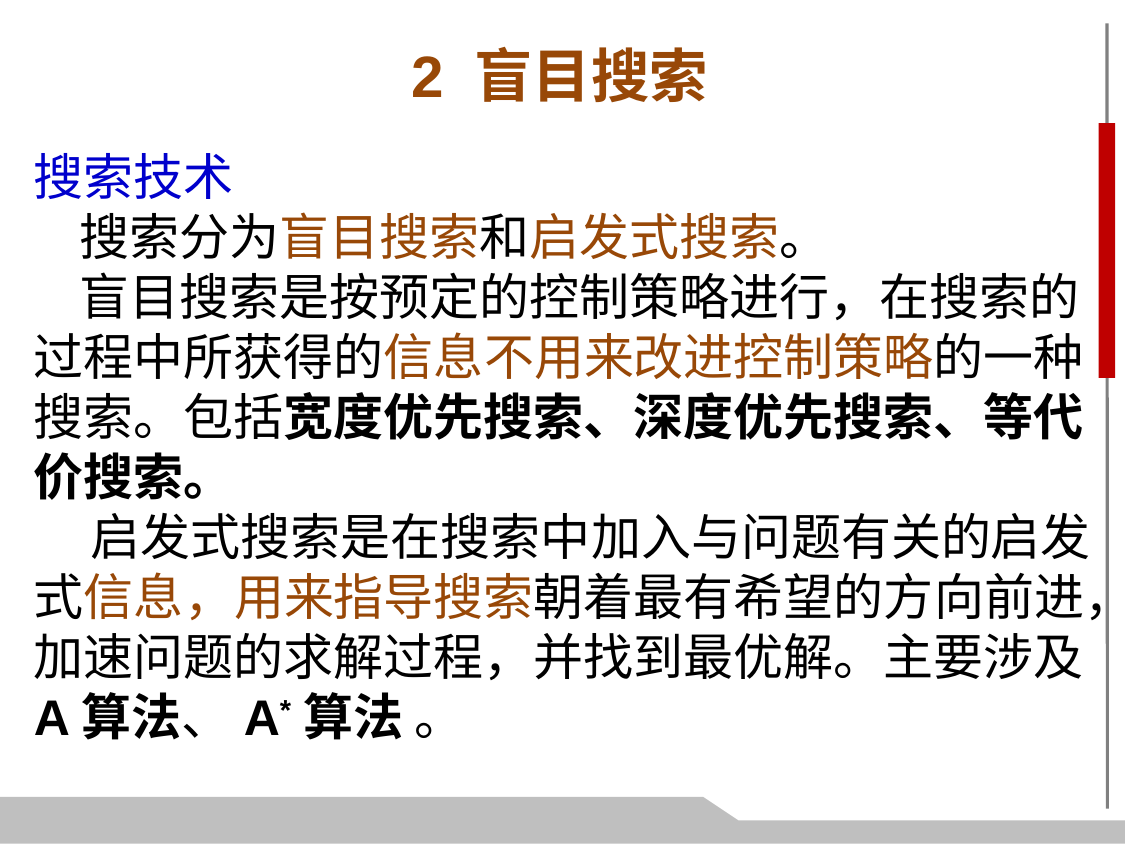

2 盲目搜索
搜索技术
   搜索分为盲目搜索和启发式搜索。
   盲目搜索是按预定的控制策略进行，在搜索的过程中所获得的信息不用来改进控制策略的一种搜索。包括宽度优先搜索、深度优先搜索、等代价搜索。
    启发式搜索是在搜索中加入与问题有关的启发式信息，用来指导搜索朝着最有希望的方向前进，加速问题的求解过程，并找到最优解。主要涉及A算法、A*算法 。